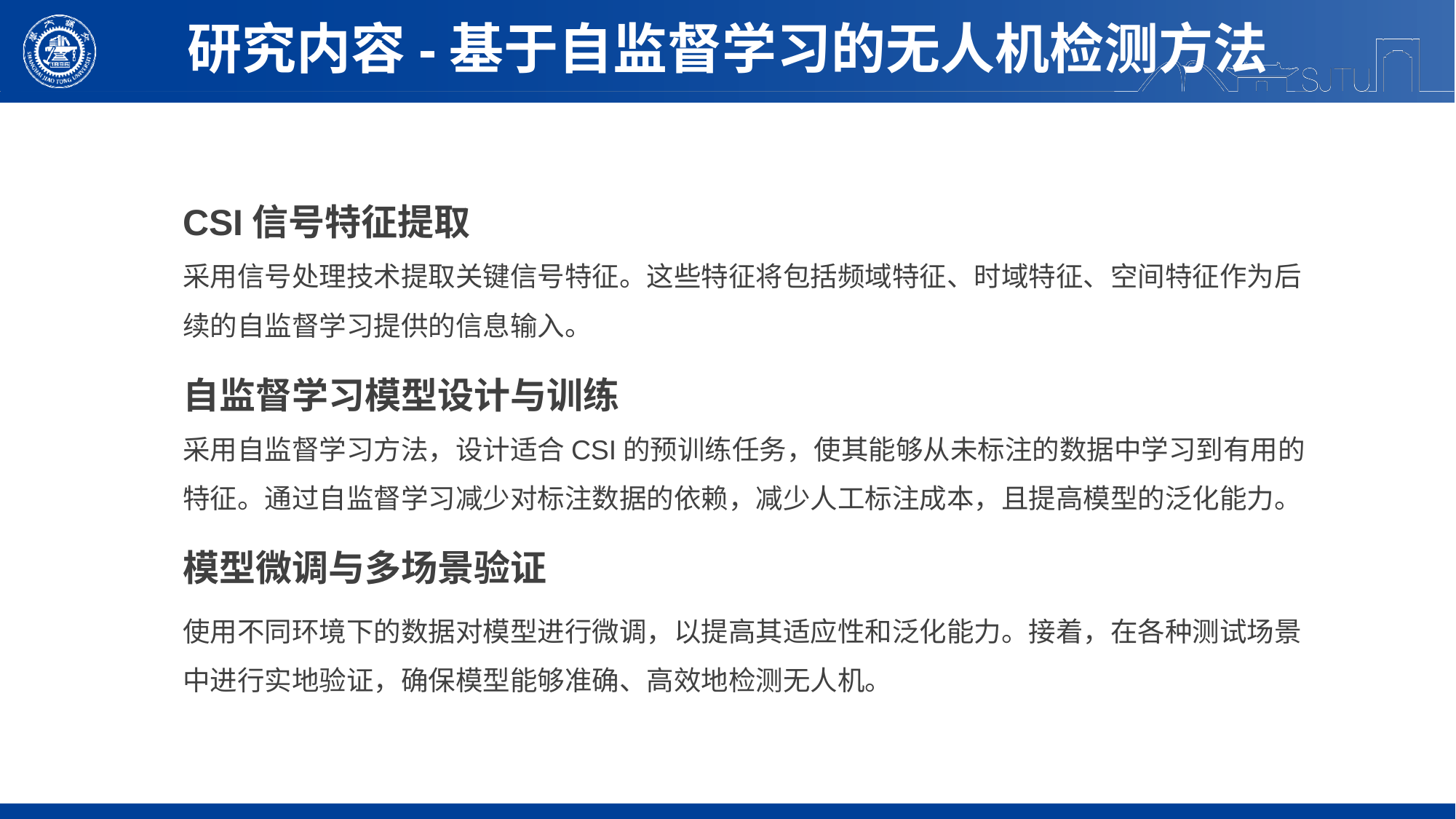

研究内容-基于自监督学习的无人机检测方法
CSI信号特征提取
采用信号处理技术提取关键信号特征。这些特征将包括频域特征、时域特征、空间特征作为后续的自监督学习提供的信息输入。
自监督学习模型设计与训练
采用自监督学习方法，设计适合CSI的预训练任务，使其能够从未标注的数据中学习到有用的特征。通过自监督学习减少对标注数据的依赖，减少人工标注成本，且提高模型的泛化能力。
模型微调与多场景验证
使用不同环境下的数据对模型进行微调，以提高其适应性和泛化能力。接着，在各种测试场景中进行实地验证，确保模型能够准确、高效地检测无人机。